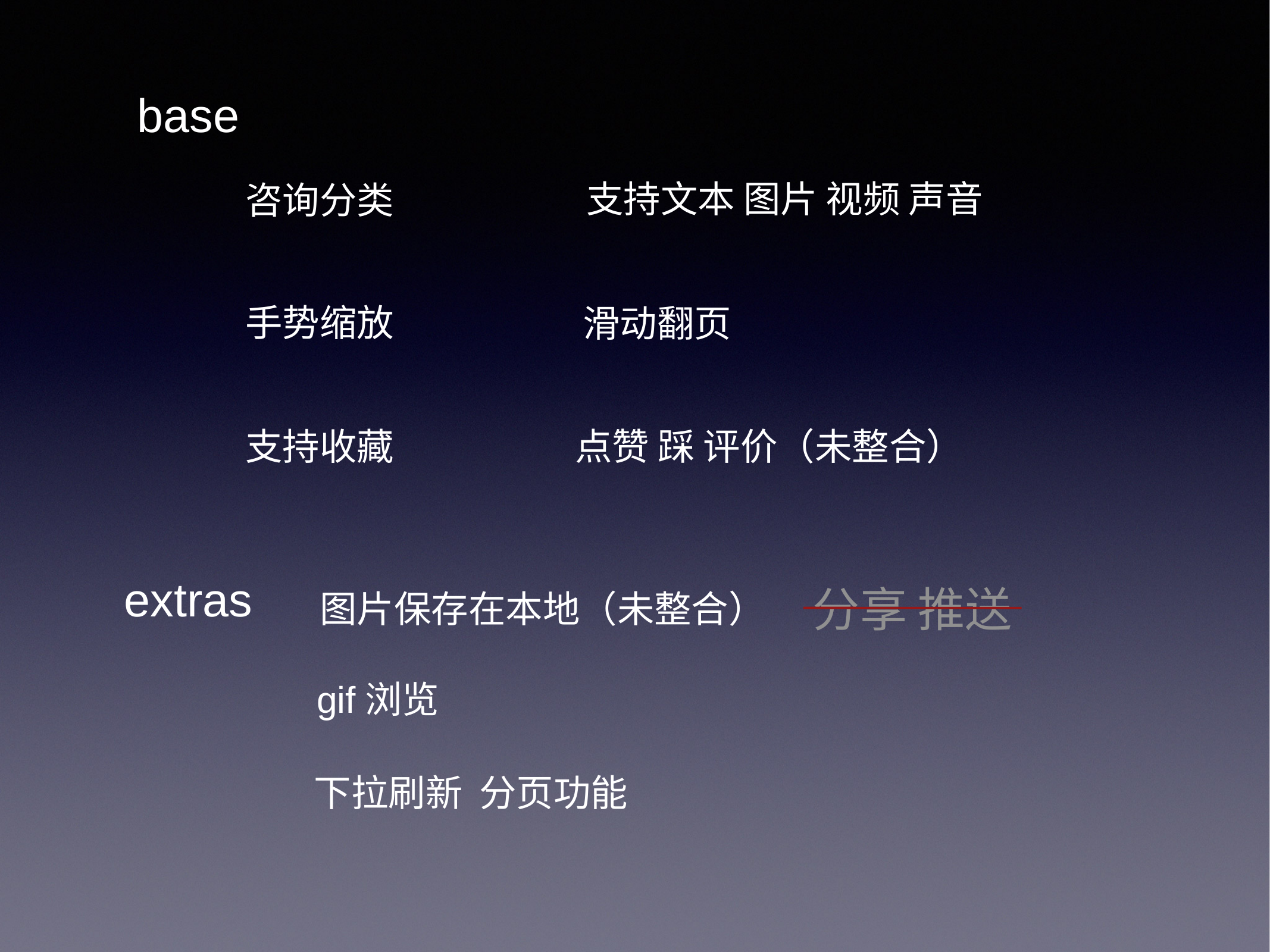

base
支持文本 图片 视频 声音
咨询分类
手势缩放
滑动翻页
点赞 踩 评价（未整合）
支持收藏
extras
分享 推送
图片保存在本地（未整合）

gif浏览
下拉刷新  分页功能